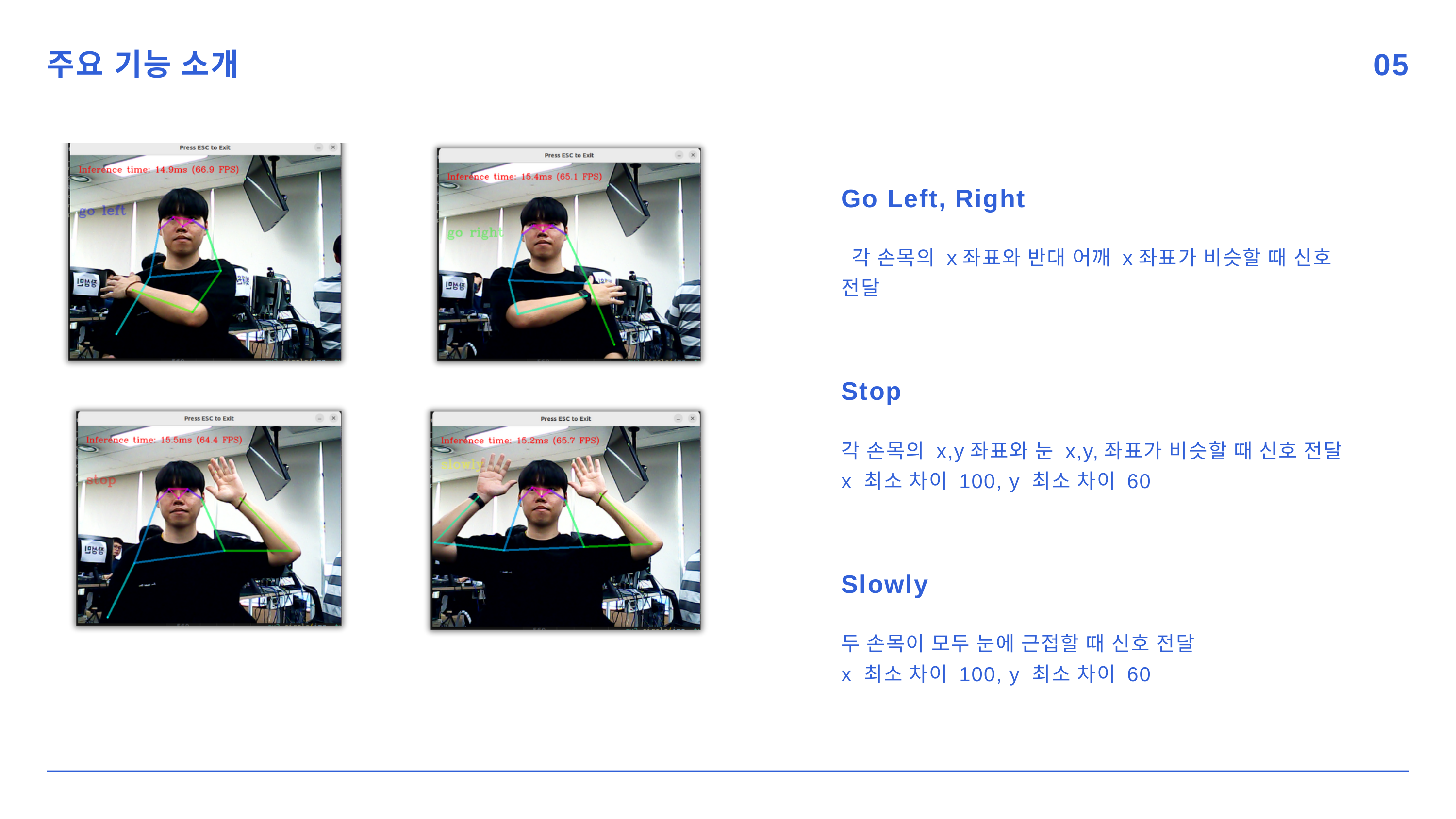

주요 기능 소개
05

Go Left, Right
 각 손목의 x좌표와 반대 어깨 x좌표가 비슷할 때 신호 전달
Stop

각 손목의 x,y좌표와 눈 x,y,좌표가 비슷할 때 신호 전달
x 최소 차이 100, y 최소 차이 60
Slowly
두 손목이 모두 눈에 근접할 때 신호 전달
x 최소 차이 100, y 최소 차이 60